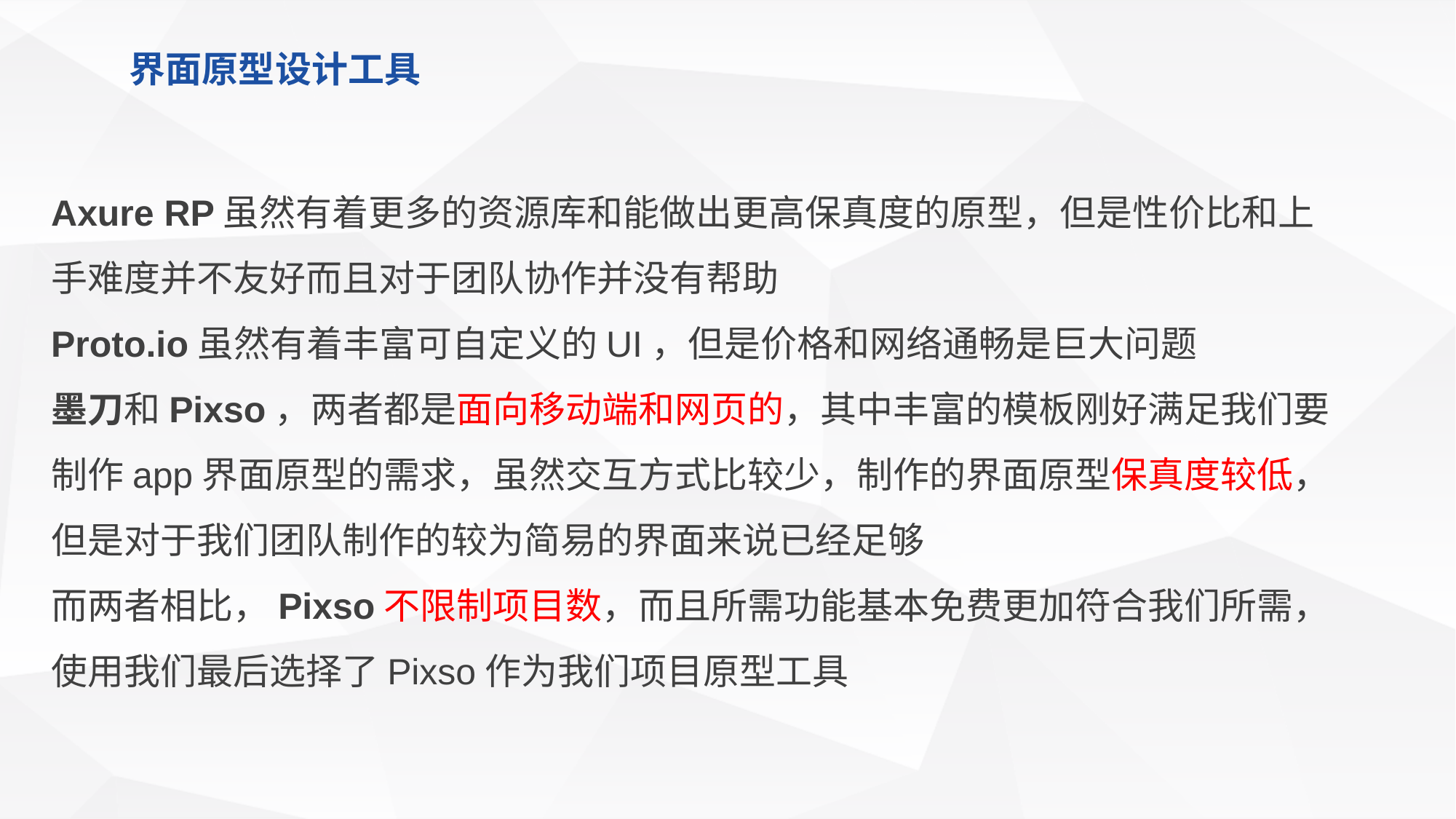

界面原型设计工具
Axure RP虽然有着更多的资源库和能做出更高保真度的原型，但是性价比和上手难度并不友好而且对于团队协作并没有帮助
Proto.io虽然有着丰富可自定义的UI，但是价格和网络通畅是巨大问题
墨刀和Pixso，两者都是面向移动端和网页的，其中丰富的模板刚好满足我们要制作app界面原型的需求，虽然交互方式比较少，制作的界面原型保真度较低，但是对于我们团队制作的较为简易的界面来说已经足够
而两者相比，Pixso不限制项目数，而且所需功能基本免费更加符合我们所需，使用我们最后选择了Pixso作为我们项目原型工具